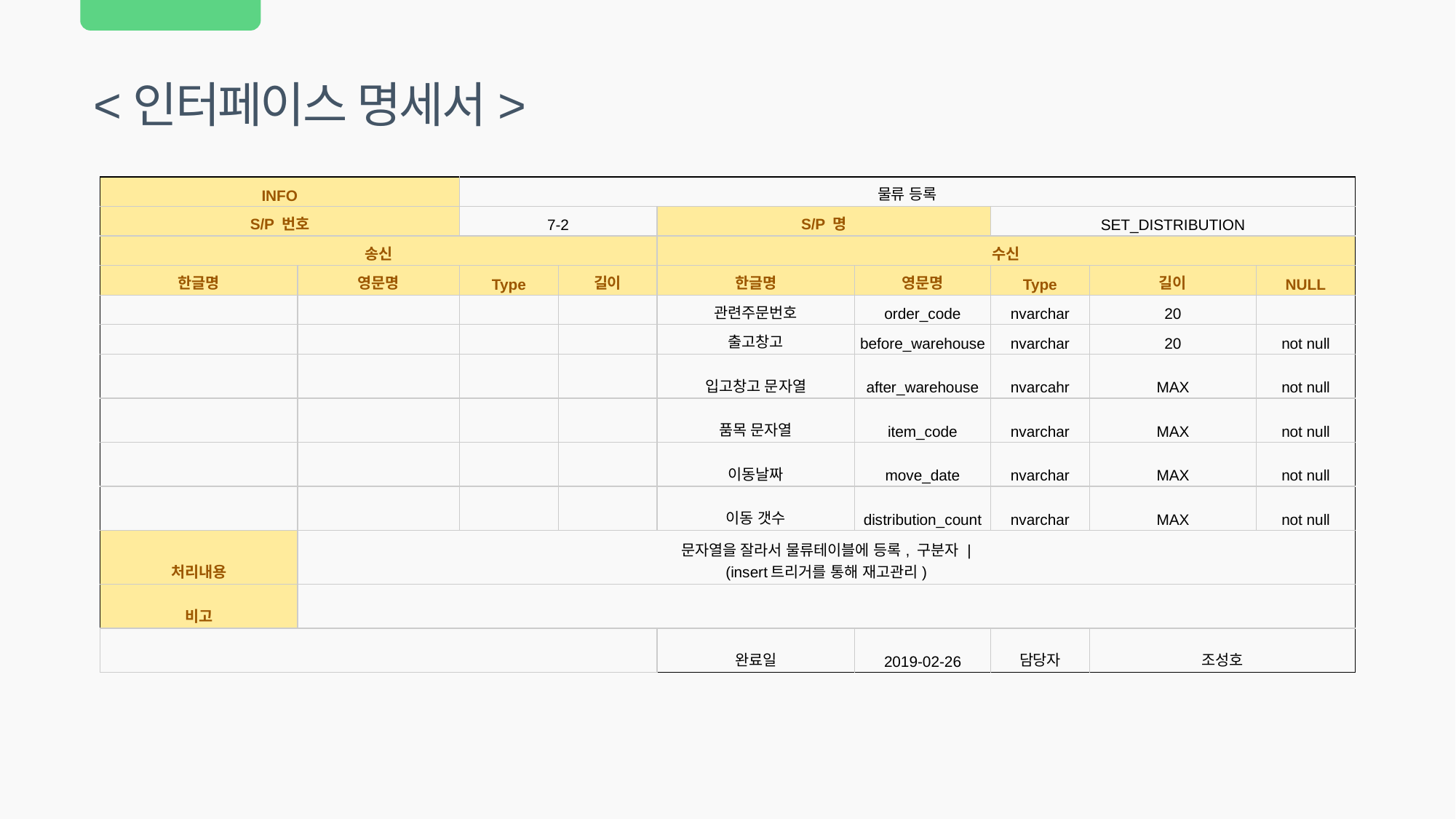

<인터페이스 명세서>
| INFO |  | 물류 등록 |  |  |  |  |  |  |
| --- | --- | --- | --- | --- | --- | --- | --- | --- |
| S/P 번호 |  | 7-2 |  | S/P 명 |  | SET\_DISTRIBUTION |  |  |
| 송신 |  |  |  | 수신 |  |  |  |  |
| 한글명 | 영문명 | Type | 길이 | 한글명 | 영문명 | Type | 길이 | NULL |
|  |  |  |  | 관련주문번호 | order\_code | nvarchar | 20 |  |
|  |  |  |  | 출고창고 | before\_warehouse | nvarchar | 20 | not null |
|  |  |  |  | 입고창고 문자열 | after\_warehouse | nvarcahr | MAX | not null |
|  |  |  |  | 품목 문자열 | item\_code | nvarchar | MAX | not null |
|  |  |  |  | 이동날짜 | move\_date | nvarchar | MAX | not null |
|  |  |  |  | 이동 갯수 | distribution\_count | nvarchar | MAX | not null |
| 처리내용 | 문자열을 잘라서 물류테이블에 등록, 구분자 | (insert트리거를 통해 재고관리) |  |  |  |  |  |  |  |
| 비고 |  |  |  |  |  |  |  |  |
|  |  |  |  | 완료일 | 2019-02-26 | 담당자 | 조성호 |  |